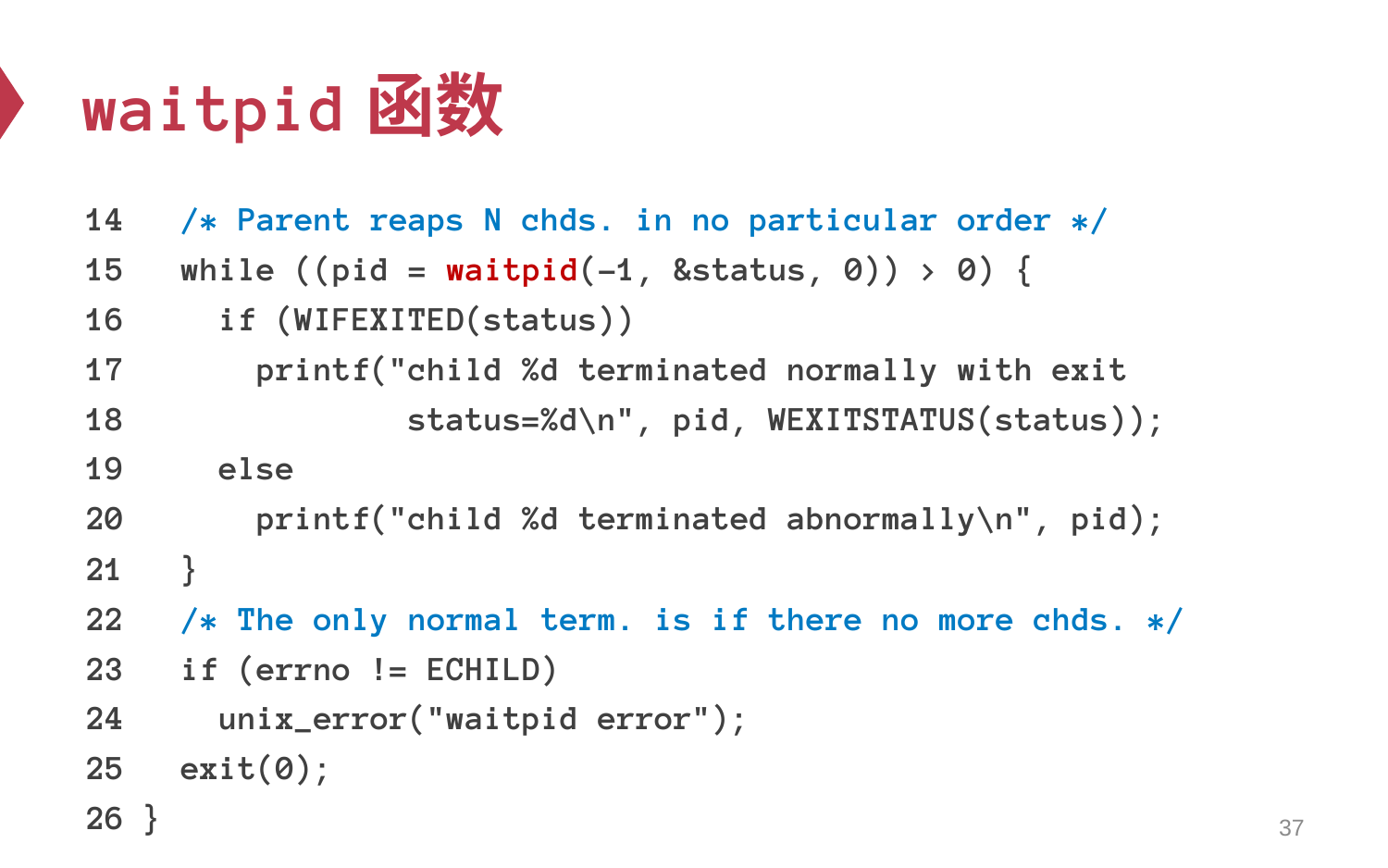

# waitpid函数
14   /* Parent reaps N chds. in no particular order */
15   while ((pid = waitpid(-1, &status, 0)) > 0) {
16     if (WIFEXITED(status))
17       printf("child %d terminated normally with exit
18               status=%d\n", pid, WEXITSTATUS(status));
19     else
20       printf("child %d terminated abnormally\n", pid);
21   }
22   /* The only normal term. is if there no more chds. */
23   if (errno != ECHILD)
24     unix_error("waitpid error");
25   exit(0);
26 }
37